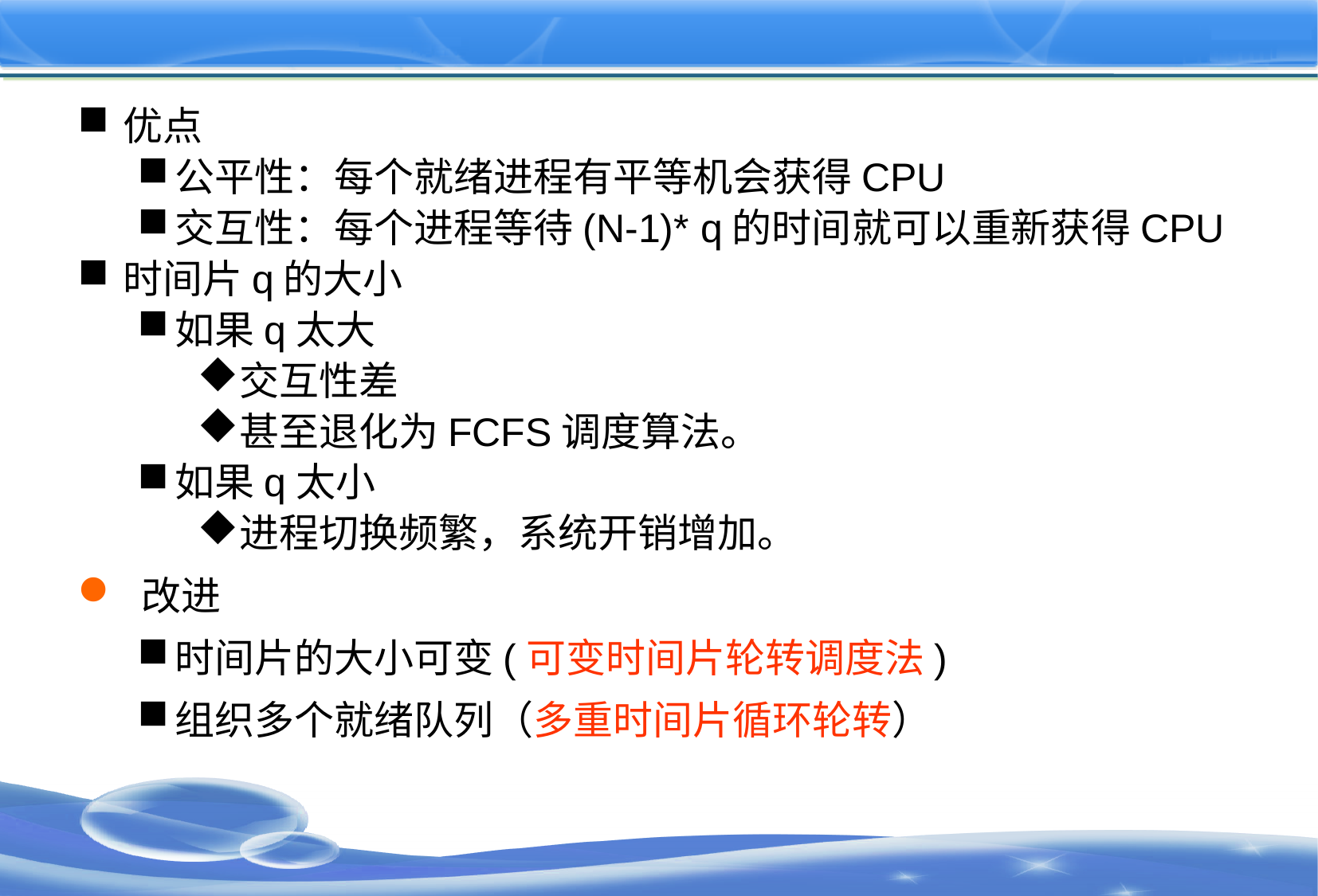

#
优点
公平性：每个就绪进程有平等机会获得CPU
交互性：每个进程等待(N-1)* q的时间就可以重新获得CPU
时间片q的大小
如果q太大
交互性差
甚至退化为FCFS调度算法。
如果q太小
进程切换频繁，系统开销增加。
 改进
时间片的大小可变(可变时间片轮转调度法)
组织多个就绪队列（多重时间片循环轮转）